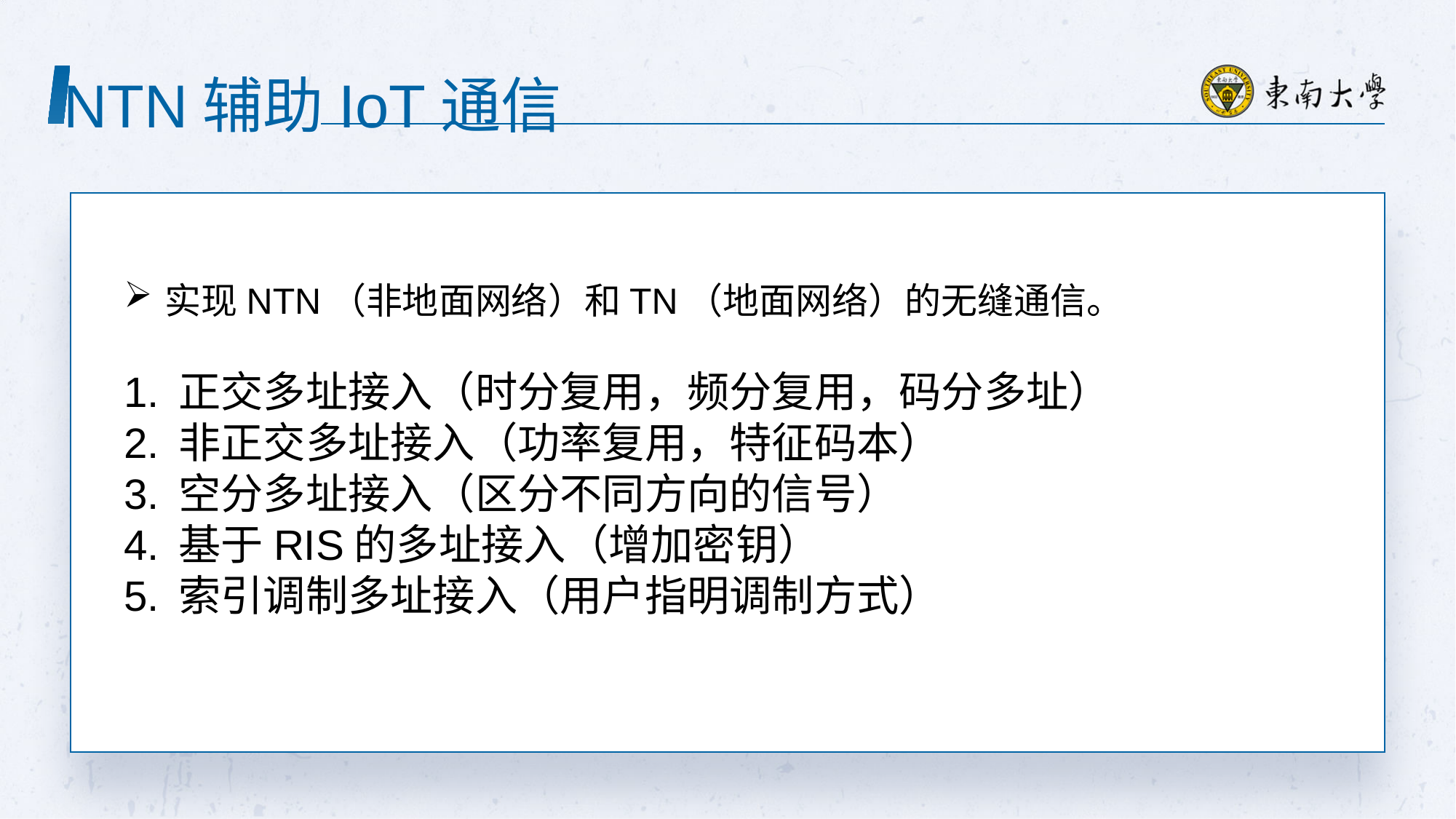

NTN辅助IoT通信

实现NTN（非地面网络）和TN（地面网络）的无缝通信。

正交多址接入（时分复用，频分复用，码分多址）
非正交多址接入（功率复用，特征码本）
空分多址接入（区分不同方向的信号）
基于RIS的多址接入（增加密钥）
索引调制多址接入（用户指明调制方式）